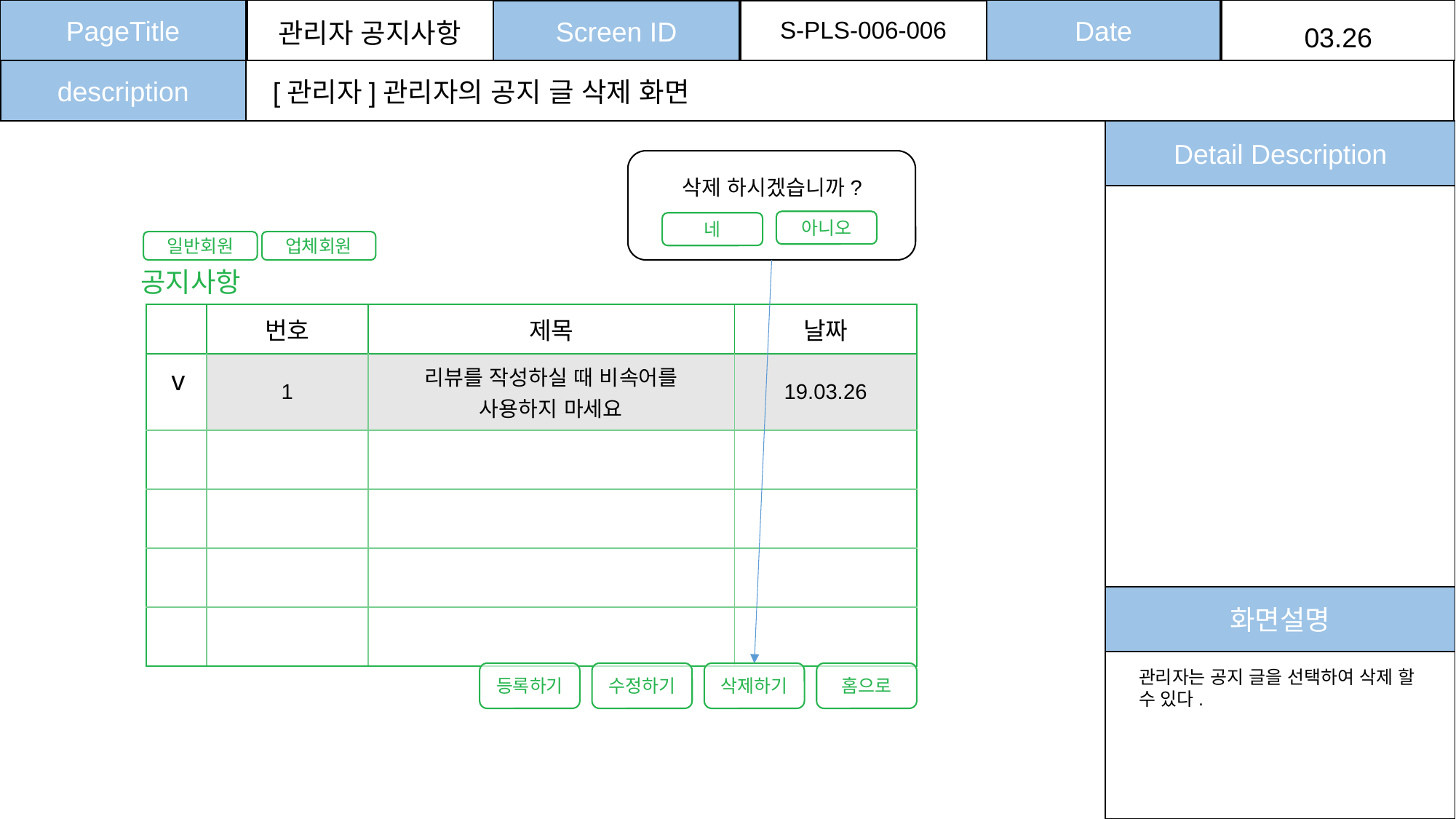

PageTitle

Date

Screen ID

S-PLS-006-006
관리자 공지사항
03.26
description

[관리자]관리자의 공지 글 삭제 화면

Detail Description

삭제 하시겠습니까?

아니오
네
일반회원
업체회원
공지사항
|  | 번호 | 제목 | 날짜 |
| --- | --- | --- | --- |
|  | 1 | 리뷰를 작성하실 때 비속어를 사용하지 마세요 | 19.03.26 |
|  |  |  |  |
|  |  |  |  |
|  |  |  |  |
|  |  |  |  |
v
화면설명
관리자는 공지 글을 선택하여 삭제 할 수 있다.
등록하기
수정하기
삭제하기
홈으로